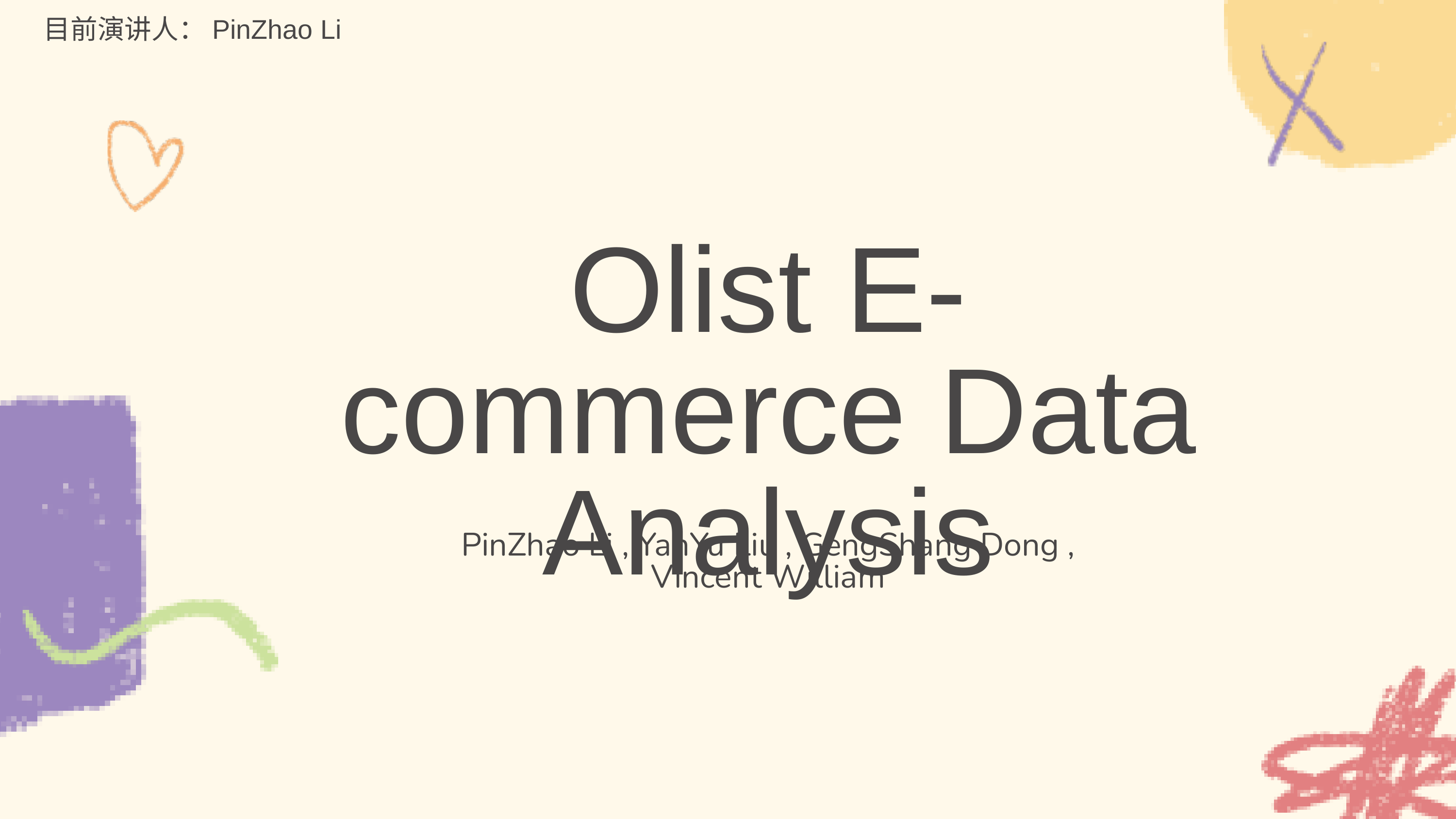

目前演讲人：PinZhao Li

Olist E-commerce Data Analysis
PinZhao Li , YanYu Liu , GengShang Dong , Vincent William